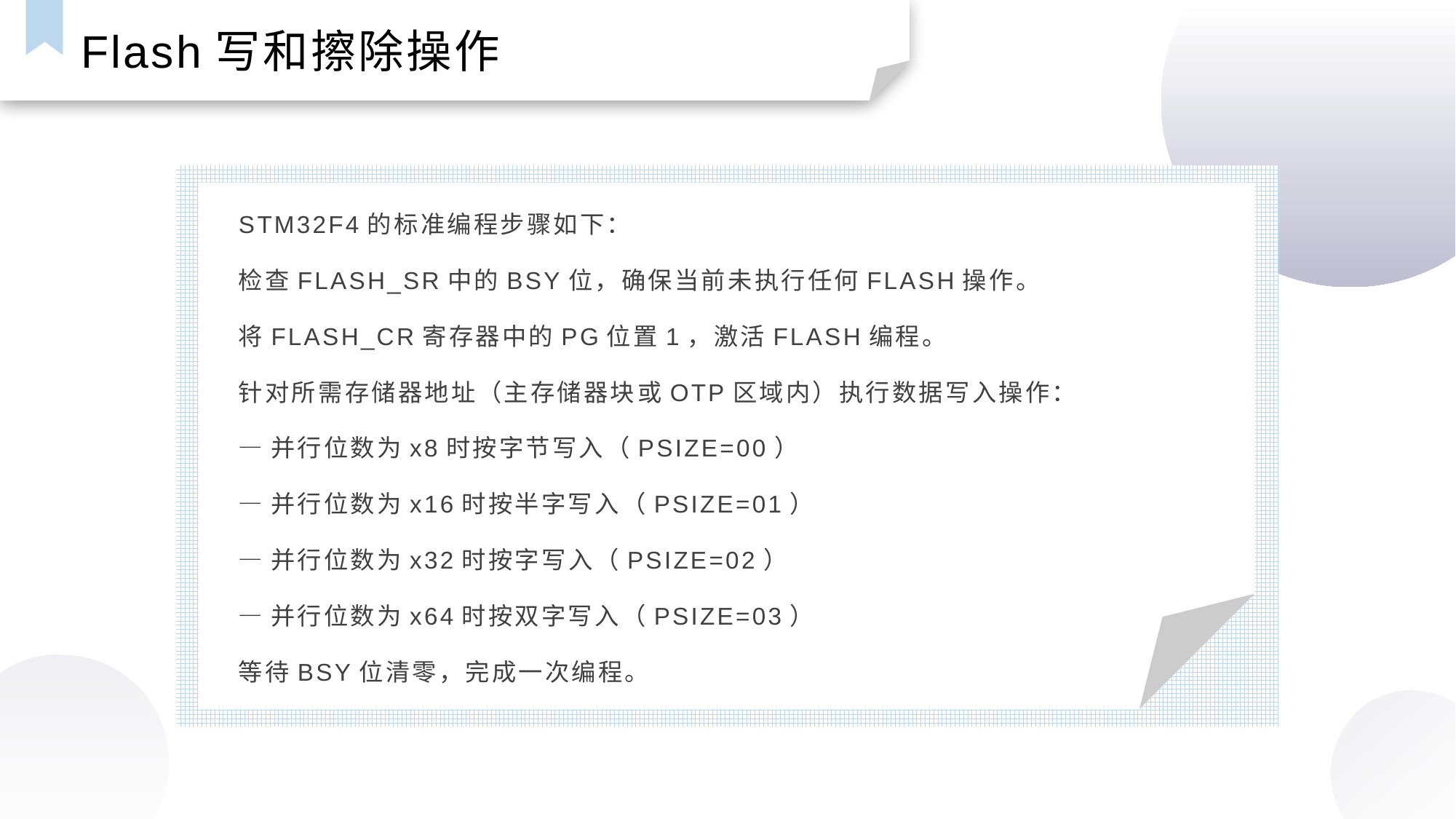

Flash写和擦除操作

STM32F4的标准编程步骤如下：
检查FLASH_SR中的BSY位，确保当前未执行任何FLASH操作。
将FLASH_CR寄存器中的PG位置1，激活FLASH编程。
针对所需存储器地址（主存储器块或OTP区域内）执行数据写入操作：
—并行位数为x8时按字节写入（PSIZE=00）
—并行位数为x16时按半字写入（PSIZE=01）
—并行位数为x32时按字写入（PSIZE=02）
—并行位数为x64时按双字写入（PSIZE=03）
等待BSY位清零，完成一次编程。